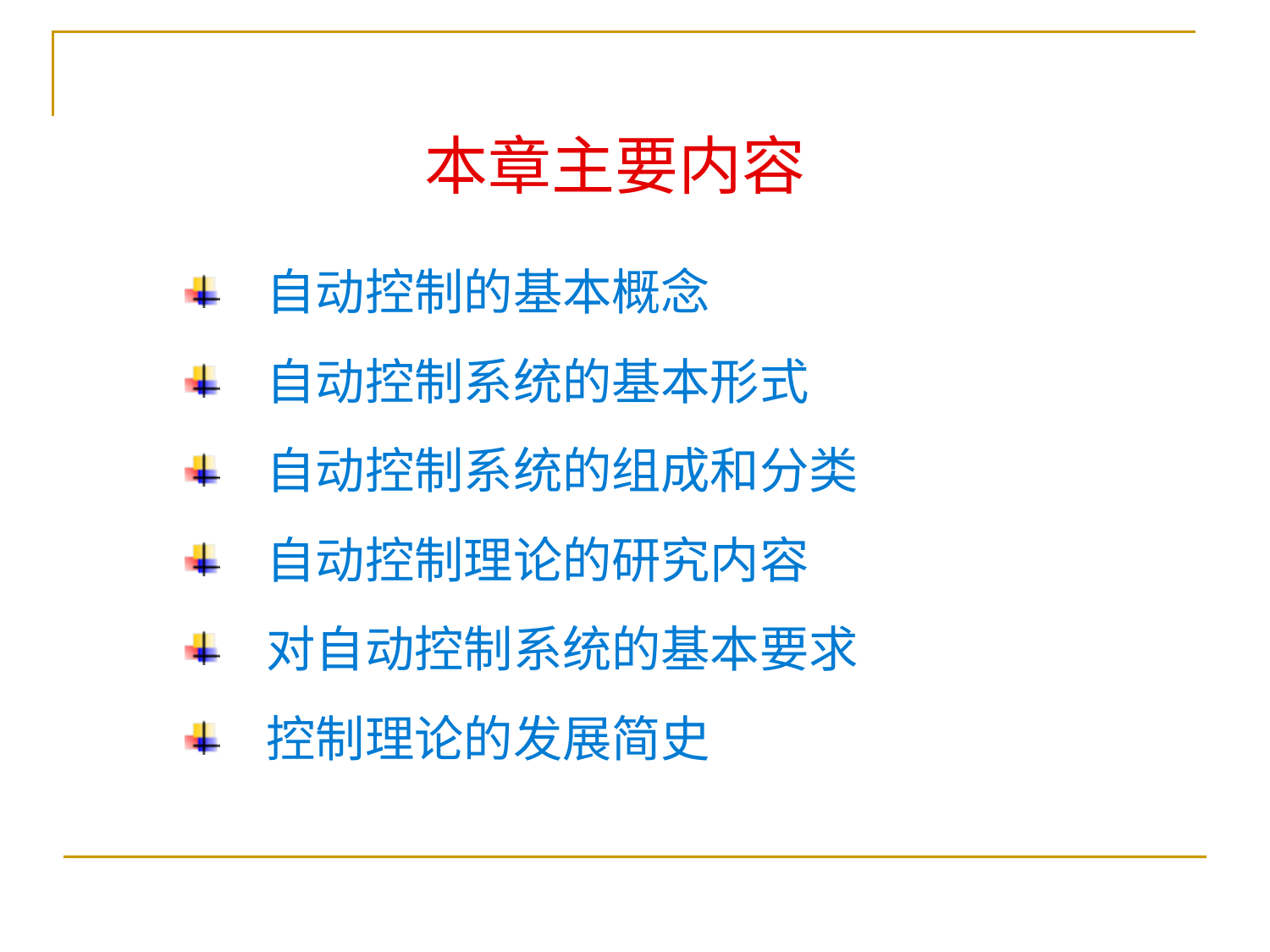

本章主要内容
  自动控制的基本概念
  自动控制系统的基本形式
  自动控制系统的组成和分类
  自动控制理论的研究内容
  对自动控制系统的基本要求
  控制理论的发展简史

7